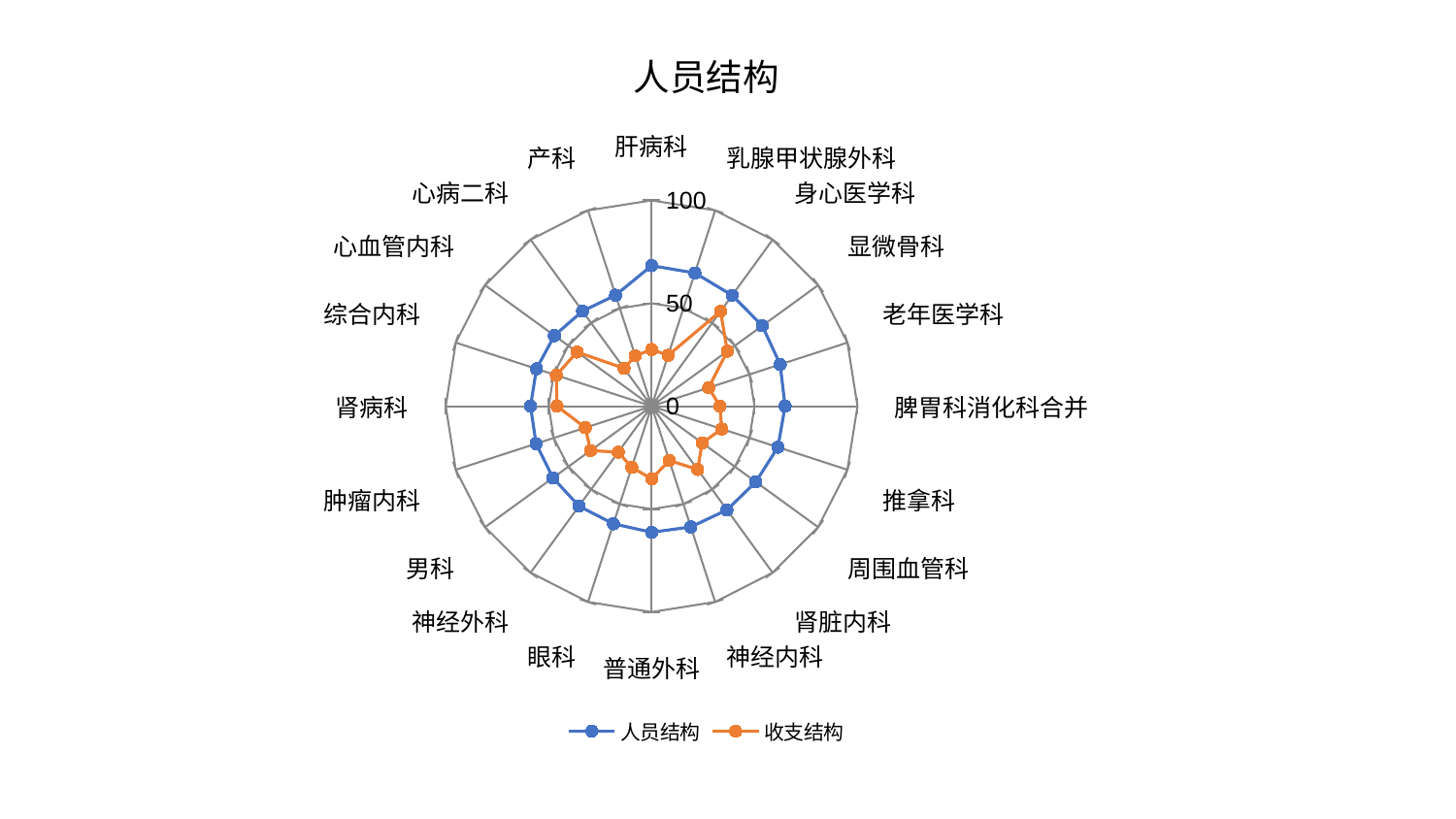

### Chart: 人员结构

| Category | 人员结构 | 收支结构 |
|---|---|---|
| 肝病科 | 68.28777996117587 | 27.54470227959304 |
| 乳腺甲状腺外科 | 68.02914870074027 | 25.989934058534434 |
| 身心医学科 | 66.59597493858105 | 57.01766800918685 |
| 显微骨科 | 66.46423626133927 | 45.46045812340046 |
| 老年医学科 | 65.67641960452869 | 29.1664019494984 |
| 脾胃科消化科合并 | 64.85604498308105 | 33.1994264090289 |
| 推拿科 | 64.51666841321128 | 35.853529571999104 |
| 周围血管科 | 62.57437778200078 | 30.383569697269248 |
| 肾脏内科 | 62.30425587381482 | 38.00420085269291 |
| 神经内科 | 61.690404209998796 | 27.76251860086646 |
| 普通外科 | 61.28833297071108 | 35.32279576862024 |
| 眼科 | 60.067879053155 | 31.250238632880237 |
| 神经外科 | 60.01570766946215 | 27.61809410631191 |
| 男科 | 59.242381120431865 | 36.66584241383487 |
| 肿瘤内科 | 59.009810156716185 | 33.852354737788794 |
| 肾病科 | 58.820850749152655 | 45.95106388421056 |
| 综合内科 | 58.79947939255929 | 48.653246606060755 |
| 心血管内科 | 58.36864180039279 | 44.79704863351476 |
| 心病二科 | 57.095205658650734 | 22.77953337085738 |
| 产科 | 56.69551048663366 | 25.72420209255324 |
24